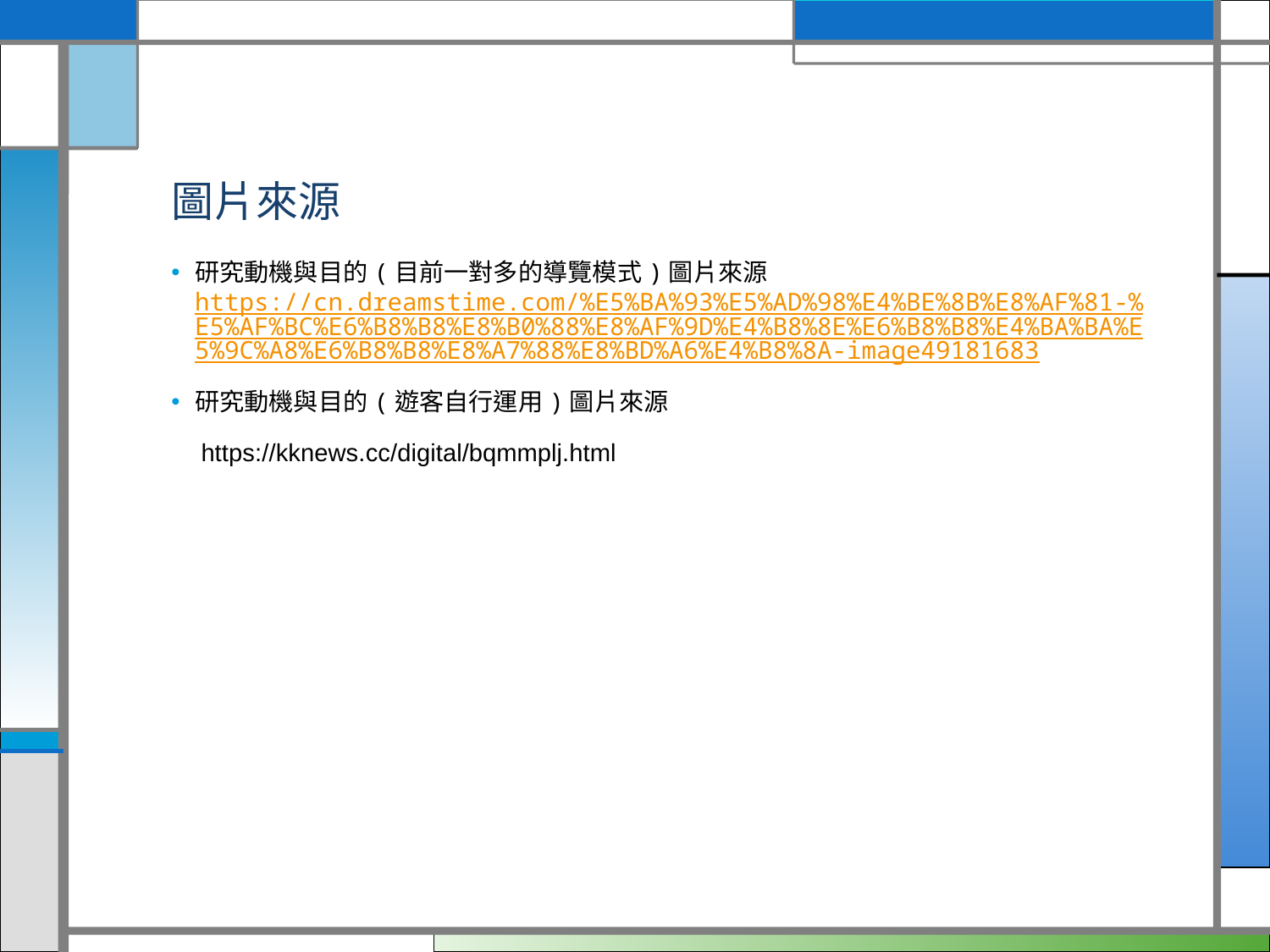

# 圖片來源
研究動機與目的(目前一對多的導覽模式)圖片來源 https://cn.dreamstime.com/%E5%BA%93%E5%AD%98%E4%BE%8B%E8%AF%81-%E5%AF%BC%E6%B8%B8%E8%B0%88%E8%AF%9D%E4%B8%8E%E6%B8%B8%E4%BA%BA%E5%9C%A8%E6%B8%B8%E8%A7%88%E8%BD%A6%E4%B8%8A-image49181683
研究動機與目的(遊客自行運用)圖片來源
  https://kknews.cc/digital/bqmmplj.html